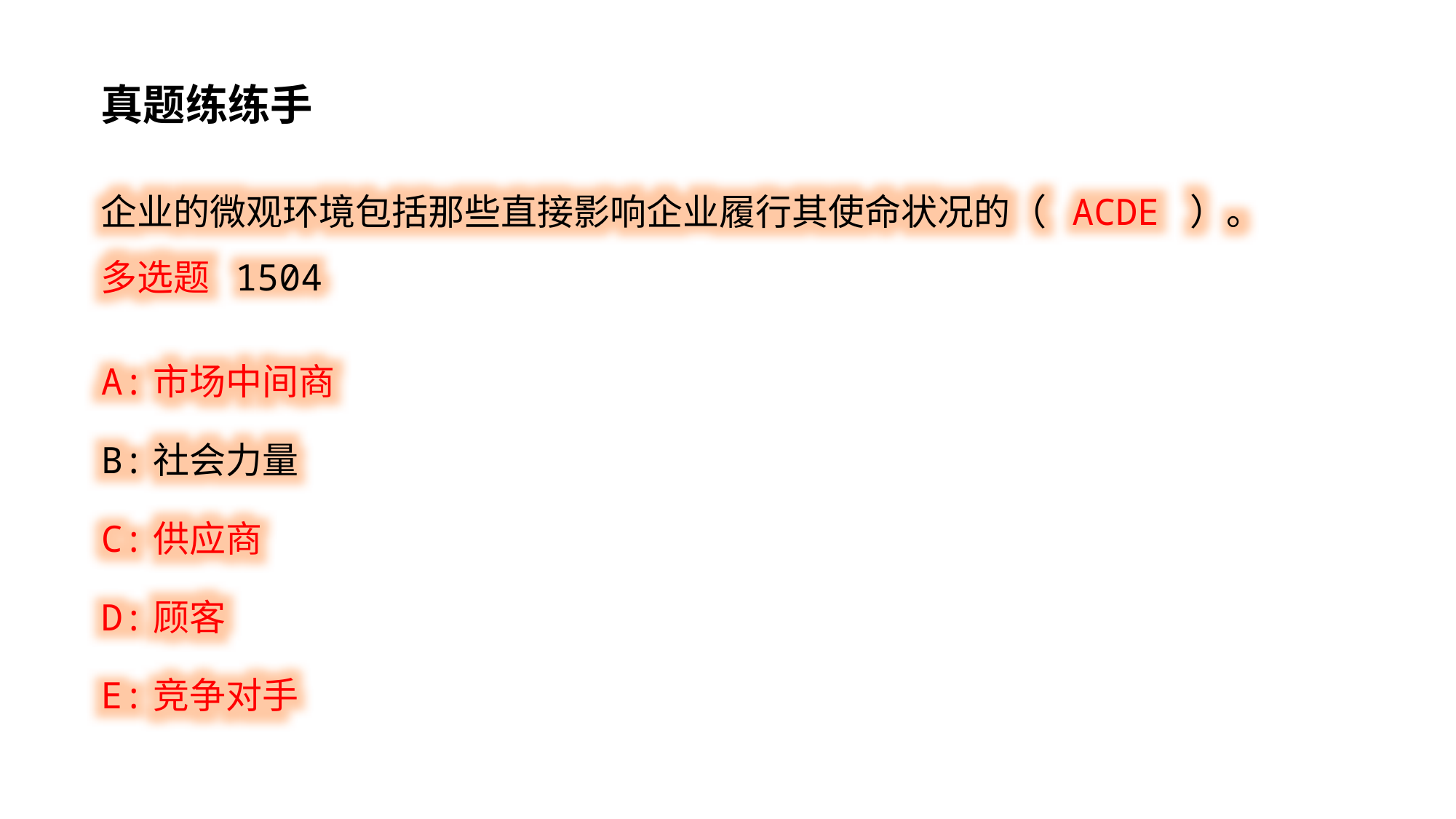

真题练练手
企业的微观环境包括那些直接影响企业履行其使命状况的（  ACDE ）。
多选题  1504

A:市场中间商

B:社会力量

C:供应商

D:顾客

E:竞争对手